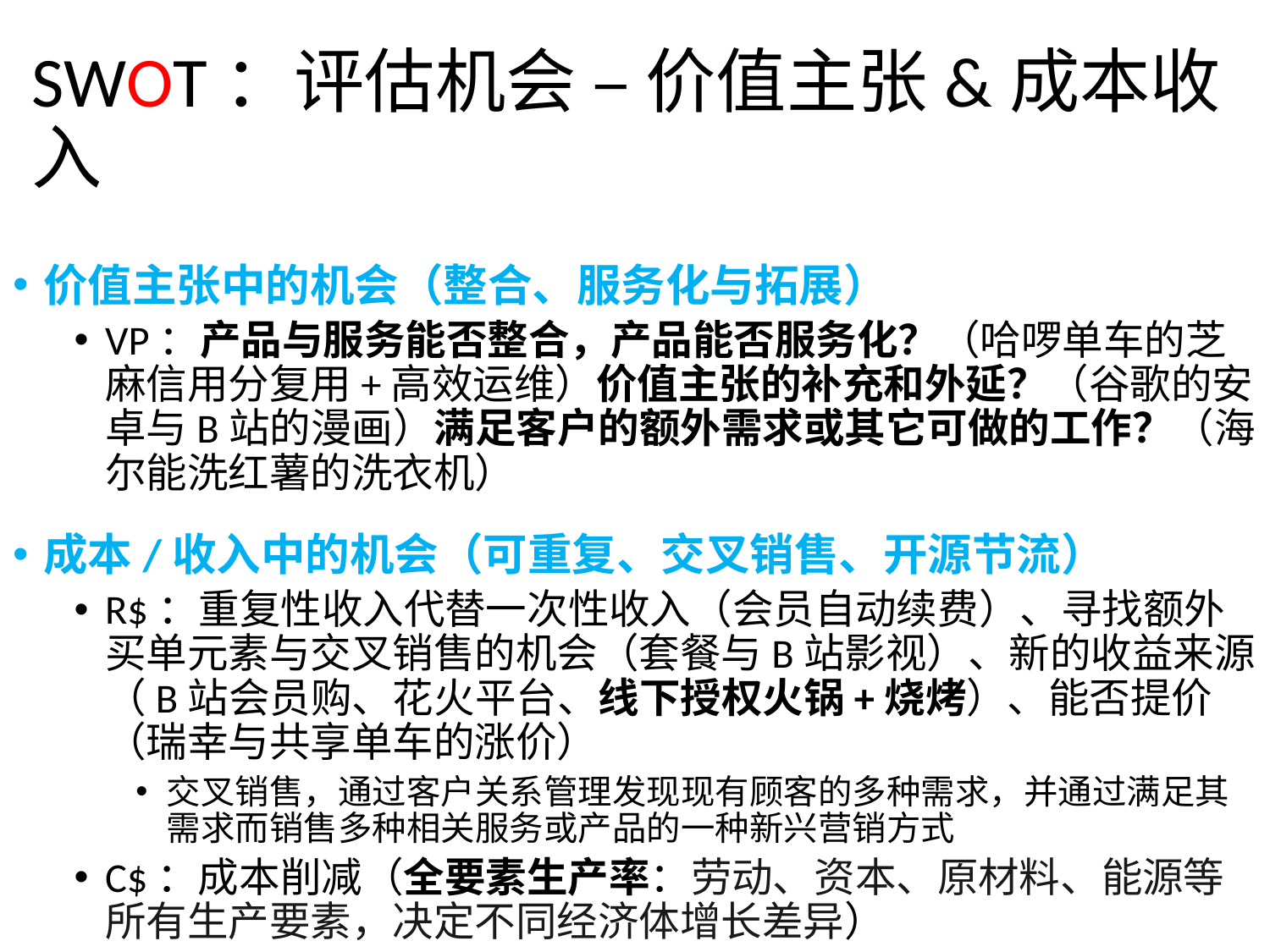

# SWOT：评估机会 – 价值主张&成本收入
价值主张中的机会（整合、服务化与拓展）
VP：产品与服务能否整合，产品能否服务化？（哈啰单车的芝麻信用分复用+高效运维）价值主张的补充和外延？（谷歌的安卓与B站的漫画）满足客户的额外需求或其它可做的工作？（海尔能洗红薯的洗衣机）

成本/收入中的机会（可重复、交叉销售、开源节流）
R$：重复性收入代替一次性收入（会员自动续费）、寻找额外买单元素与交叉销售的机会（套餐与B站影视）、新的收益来源（B站会员购、花火平台、线下授权火锅+烧烤）、能否提价（瑞幸与共享单车的涨价）
交叉销售，通过客户关系管理发现现有顾客的多种需求，并通过满足其需求而销售多种相关服务或产品的一种新兴营销方式
C$：成本削减（全要素生产率：劳动、资本、原材料、能源等所有生产要素，决定不同经济体增长差异）